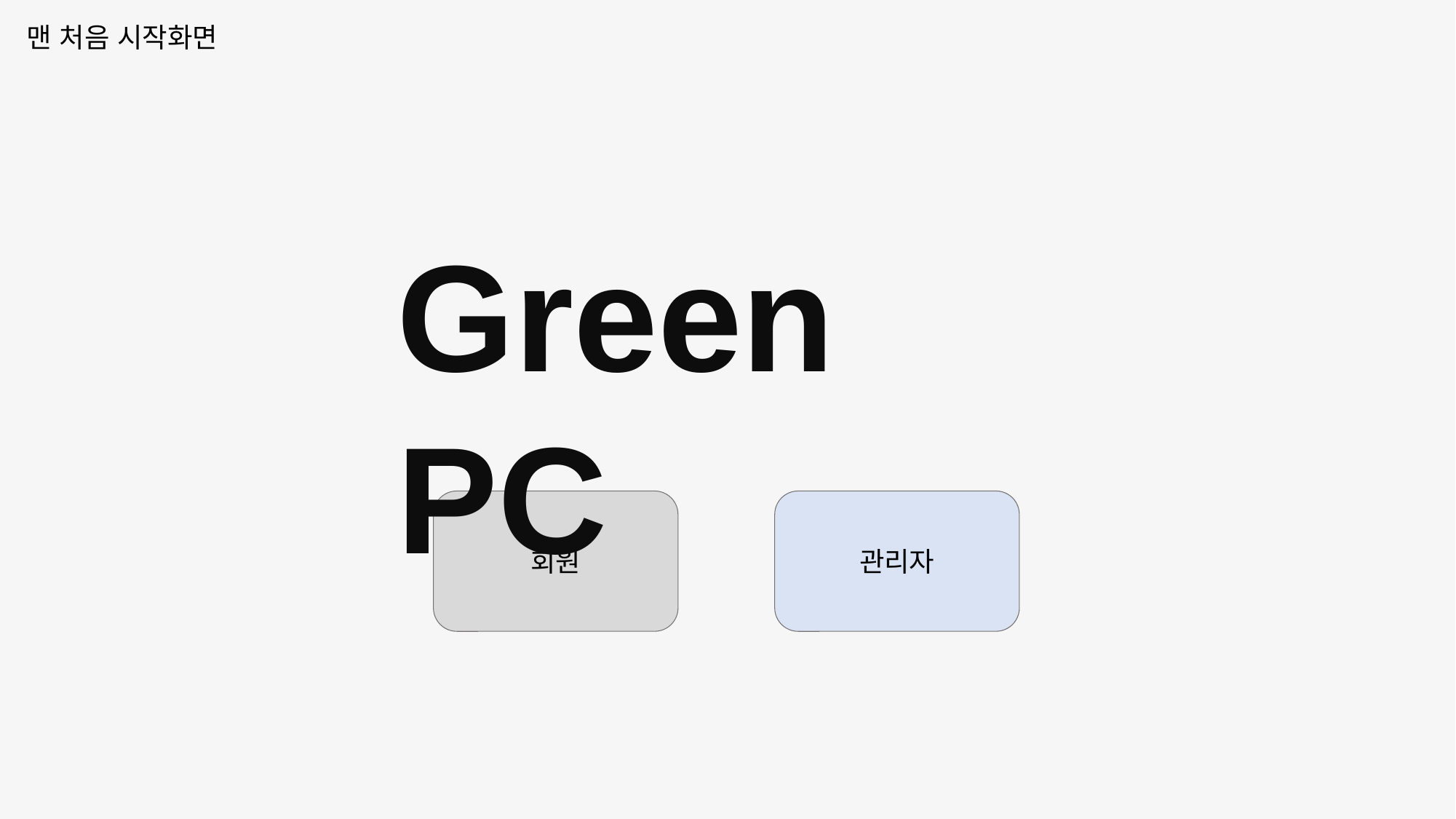

맨 처음 시작화면
Green PC
관리자
회원